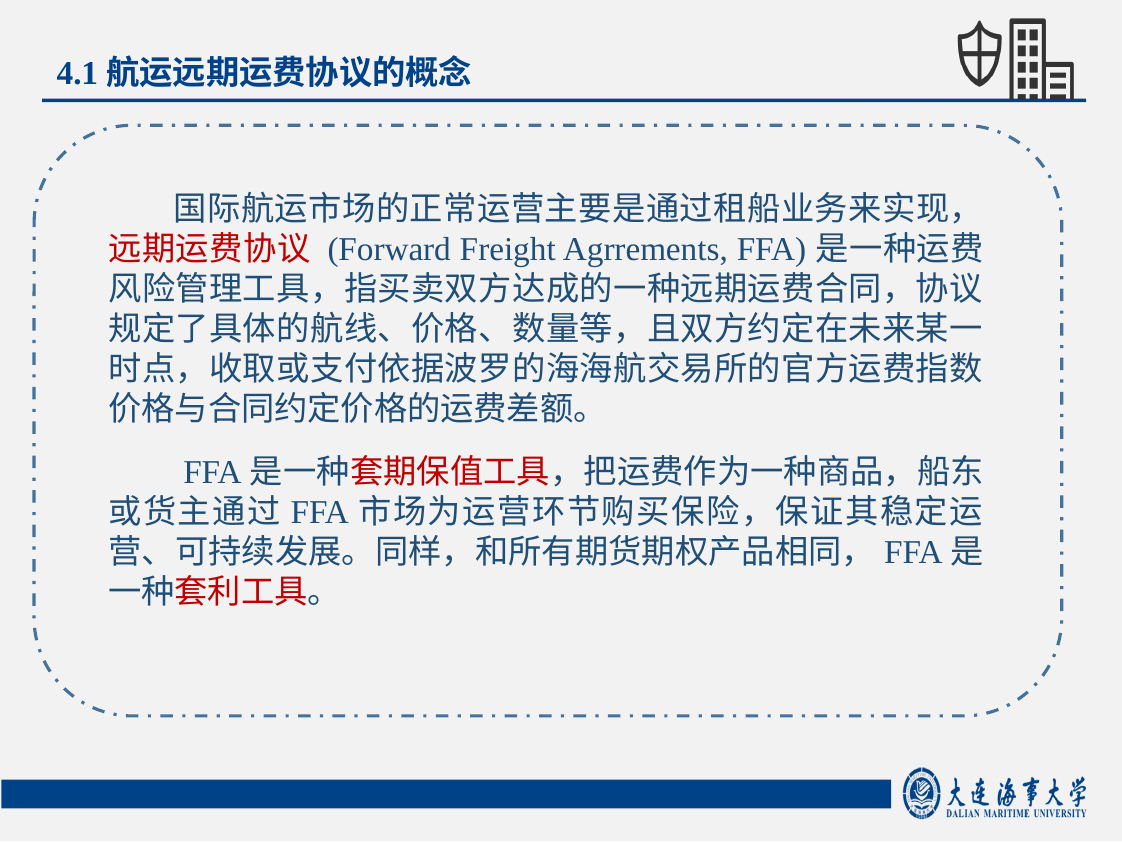

4.1航运远期运费协议的概念

       国际航运市场的正常运营主要是通过租船业务来实现，远期运费协议 (Forward Freight Agrrements, FFA)是一种运费风险管理工具，指买卖双方达成的一种远期运费合同，协议规定了具体的航线、价格、数量等，且双方约定在未来某一时点，收取或支付依据波罗的海海航交易所的官方运费指数价格与合同约定价格的运费差额。
        FFA是一种套期保值工具，把运费作为一种商品，船东或货主通过FFA市场为运营环节购买保险，保证其稳定运营、可持续发展。同样，和所有期货期权产品相同，FFA是一种套利工具。